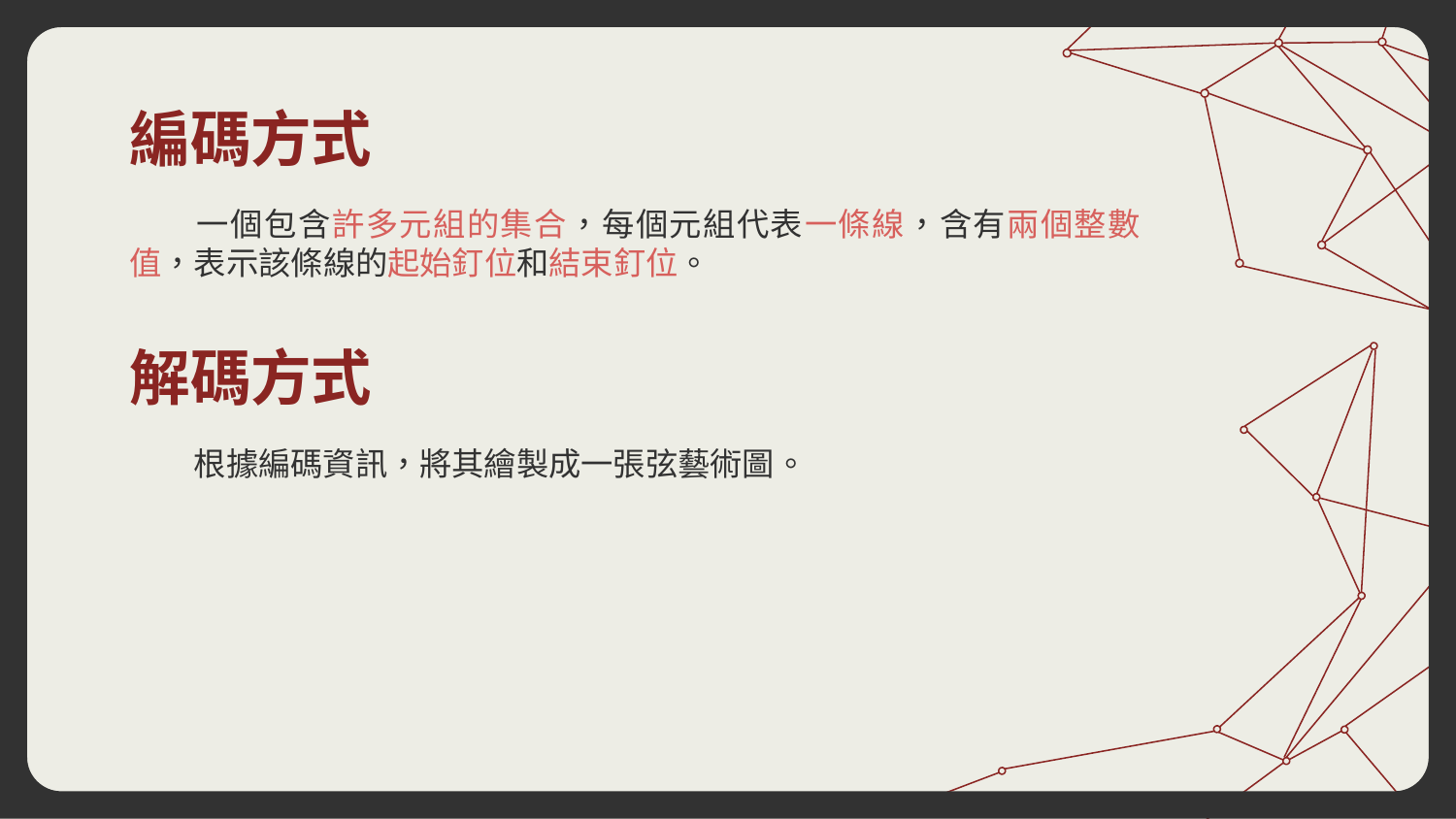

# 編碼方式
　　一個包含許多元組的集合，每個元組代表一條線，含有兩個整數值，表示該條線的起始釘位和結束釘位。
解碼方式
　　根據編碼資訊，將其繪製成一張弦藝術圖。